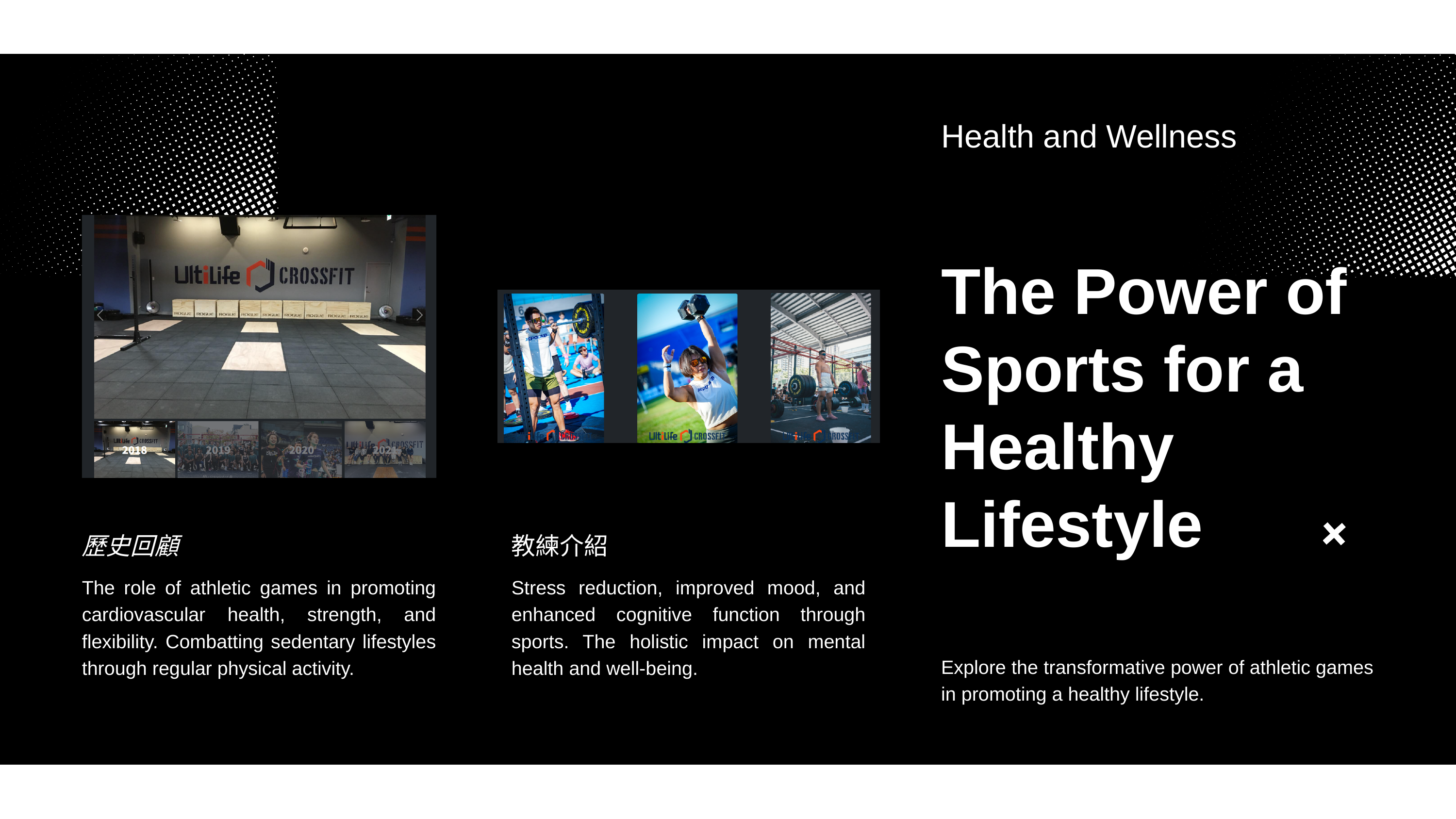

Health and Wellness

The Power of Sports for a Healthy Lifestyle

歷史回顧
教練介紹
The role of athletic games in promoting cardiovascular health, strength, and flexibility. Combatting sedentary lifestyles through regular physical activity.
Stress reduction, improved mood, and enhanced cognitive function through sports. The holistic impact on mental health and well-being.
Explore the transformative power of athletic games in promoting a healthy lifestyle.